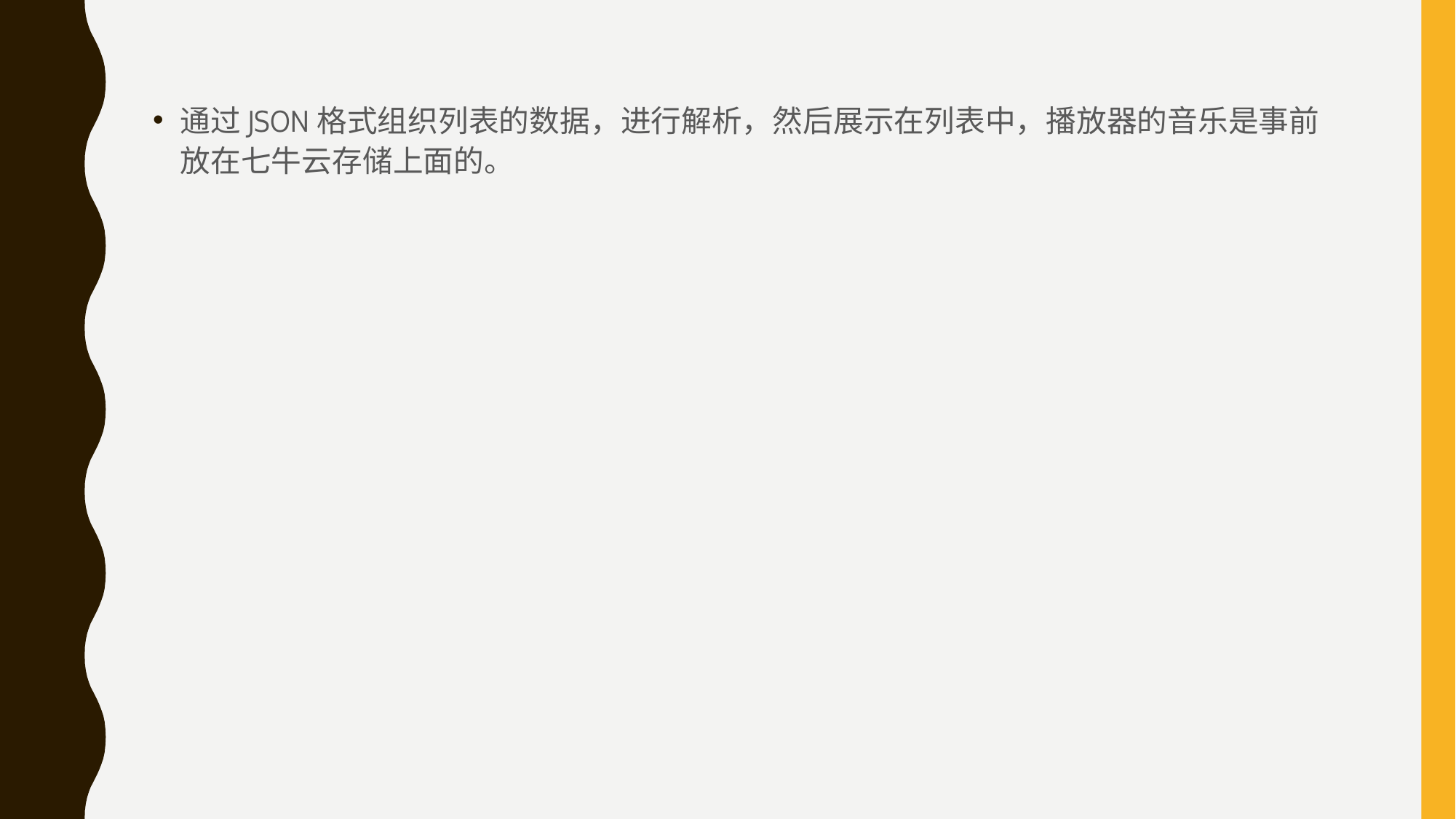

通过JSON格式组织列表的数据，进行解析，然后展示在列表中，播放器的音乐是事前放在七牛云存储上面的。